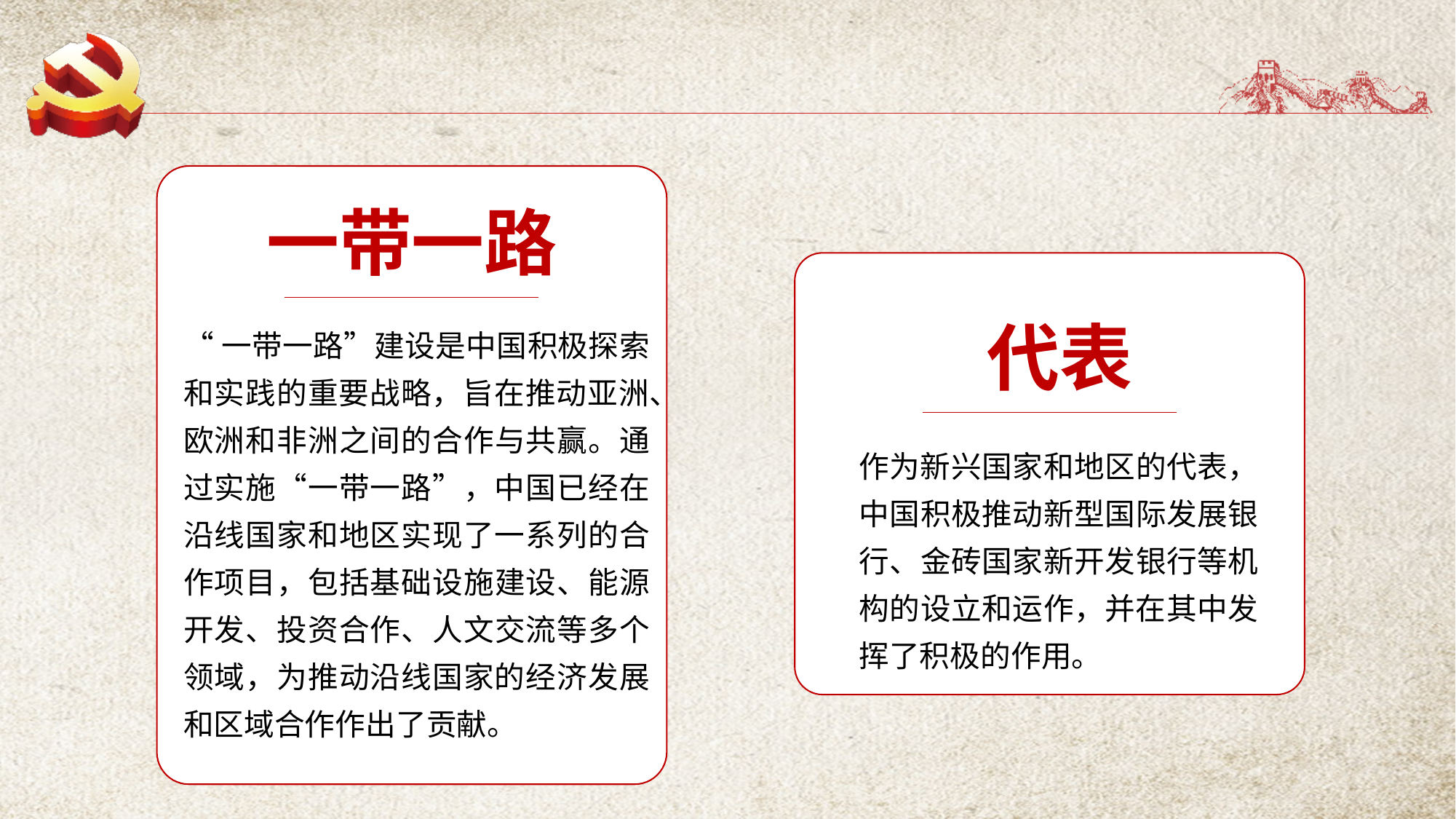

一带一路

     代表
“一带一路”建设是中国积极探索和实践的重要战略，旨在推动亚洲、欧洲和非洲之间的合作与共赢。通过实施“一带一路”，中国已经在沿线国家和地区实现了一系列的合作项目，包括基础设施建设、能源开发、投资合作、人文交流等多个领域，为推动沿线国家的经济发展和区域合作作出了贡献。
作为新兴国家和地区的代表，中国积极推动新型国际发展银行、金砖国家新开发银行等机构的设立和运作，并在其中发挥了积极的作用。